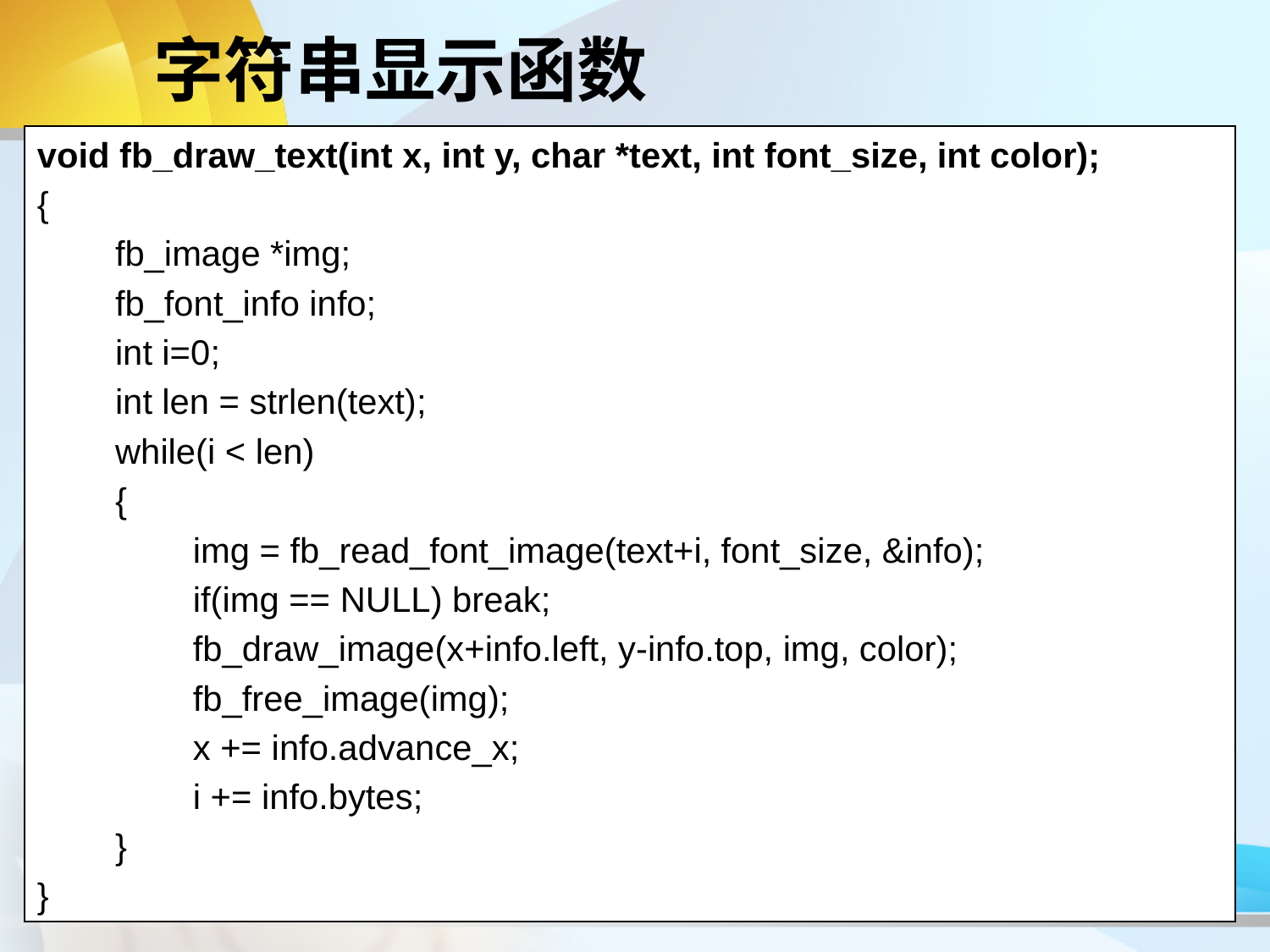

# 字符串显示函数
void fb_draw_text(int x, int y, char *text, int font_size, int color);
{
        fb_image *img;
        fb_font_info info;
        int i=0;
        int len = strlen(text);
        while(i < len)
        {
                img = fb_read_font_image(text+i, font_size, &info);
                if(img == NULL) break;
                fb_draw_image(x+info.left, y-info.top, img, color);
                fb_free_image(img);
                x += info.advance_x;
                i += info.bytes;
        }
}